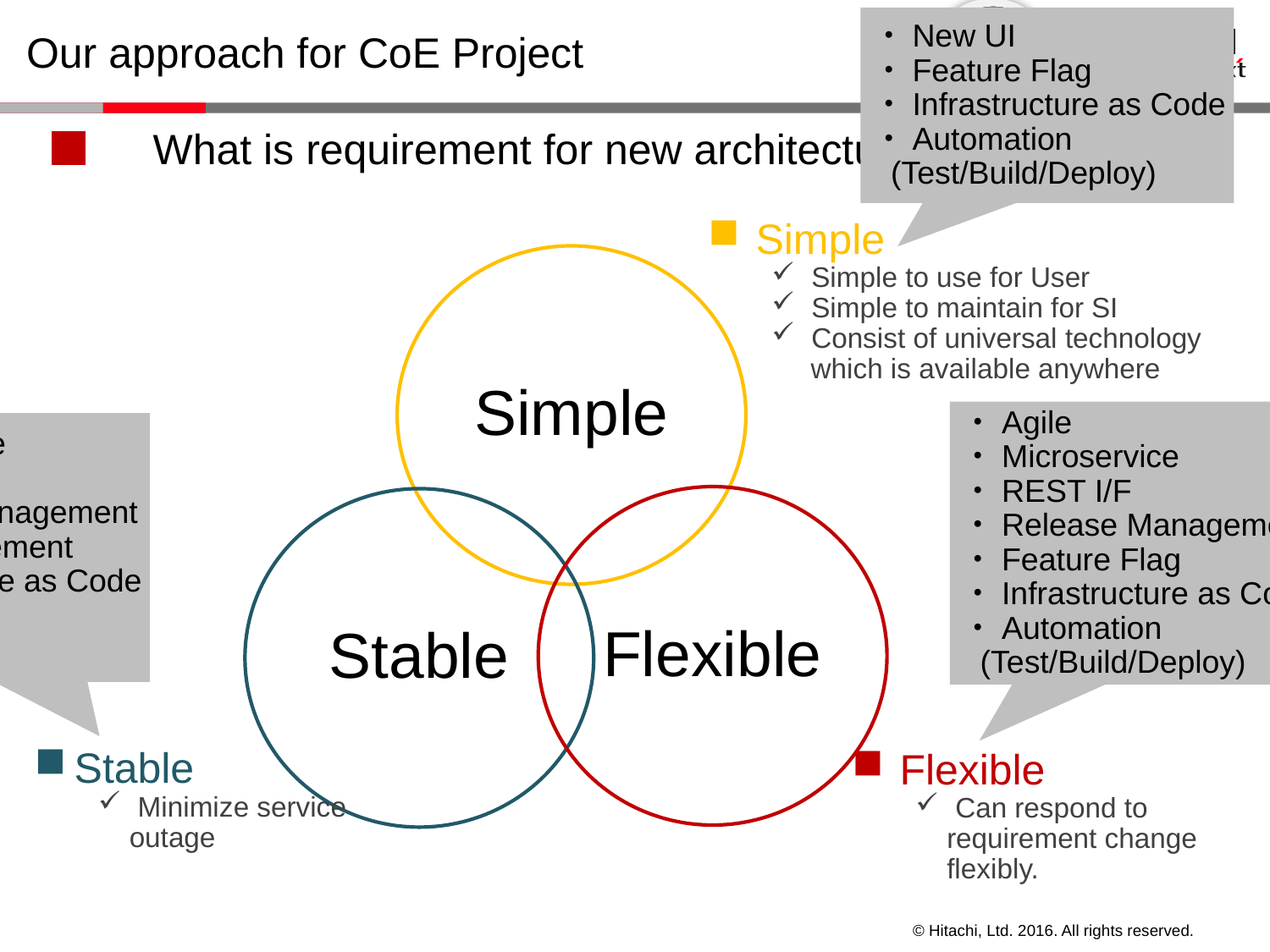

・New UI
・Feature Flag
・Infrastructure as Code
・Automation
  (Test/Build/Deploy)
System
Architecture
Our approach for CoE Project
■　What is requirement for new architecture
Simple
Simple to use for User
Simple to maintain for SI
Consist of universal technology
     which is available anywhere
Simple
・Agile
・Microservice
・REST I/F
・Release Management
・Feature Flag
・Infrastructure as Code
・Automation
  (Test/Build/Deploy)
・Microservice
・REST I/F
・Release Management
・API Management
・Infrastructure as Code
・Cloud
・Docker
Flexible
Stable
Stable
Minimize service
    outage

Flexible
Can respond to
    requirement change
    flexibly.